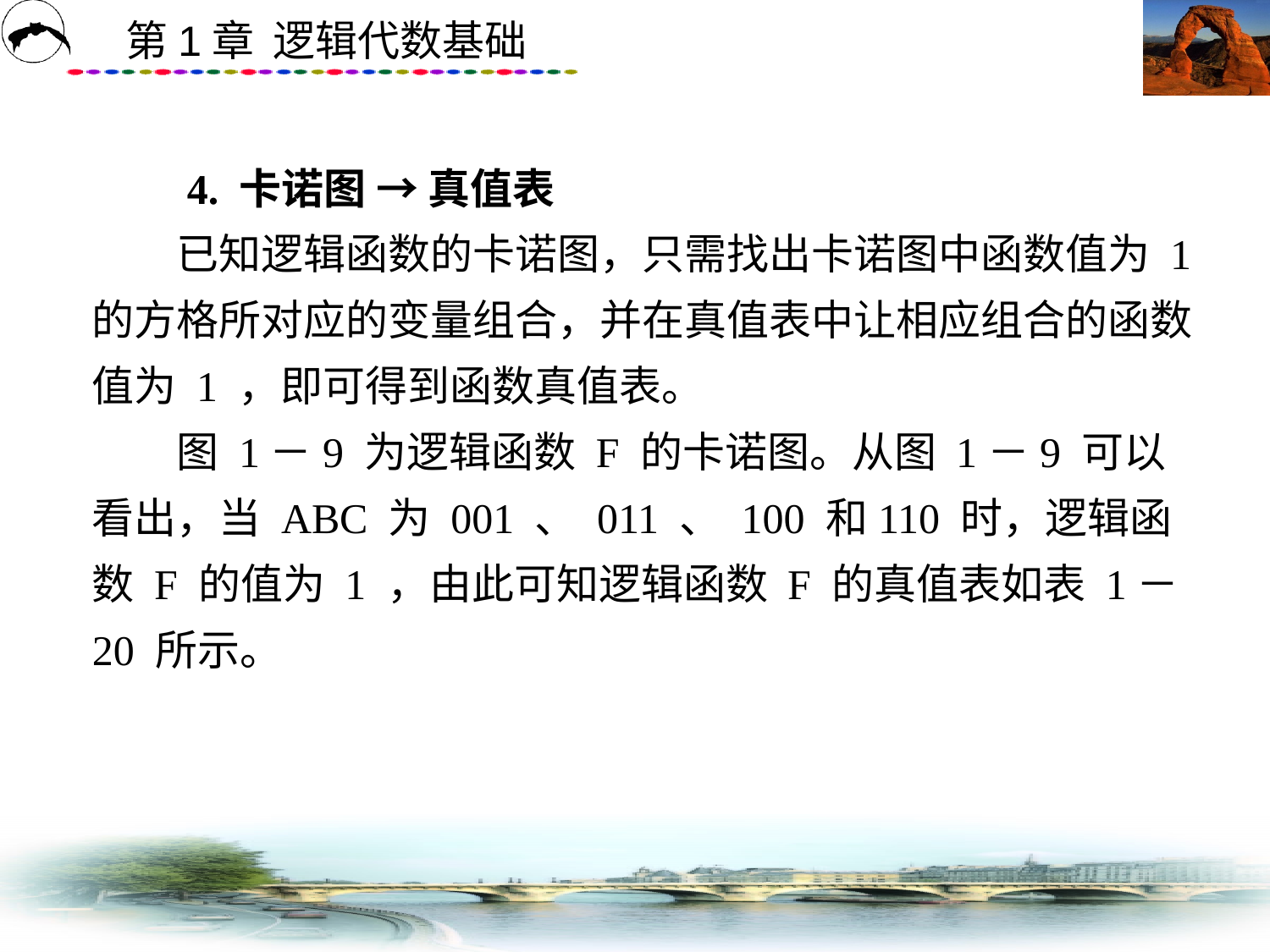

# 4. 卡诺图 → 真值表 　　已知逻辑函数的卡诺图，只需找出卡诺图中函数值为 1 的方格所对应的变量组合，并在真值表中让相应组合的函数值为 1 ，即可得到函数真值表。 　　图 1－9 为逻辑函数 F 的卡诺图。从图 1－9 可以看出，当 ABC 为 001 、 011 、 100 和110 时，逻辑函数 F 的值为 1 ，由此可知逻辑函数 F 的真值表如表 1－20 所示。